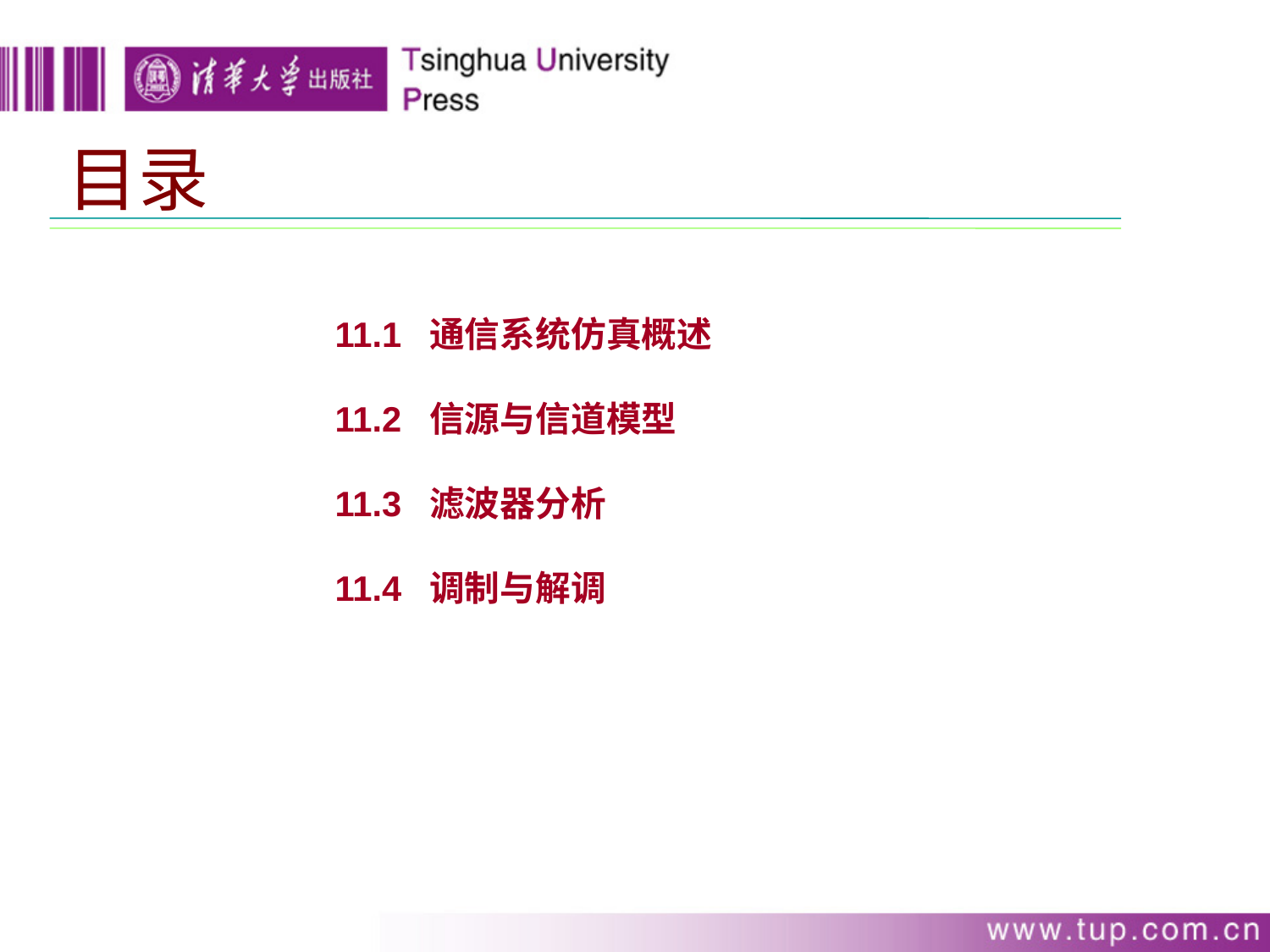

目录
11.1  通信系统仿真概述

11.2  信源与信道模型

11.3  滤波器分析

11.4  调制与解调